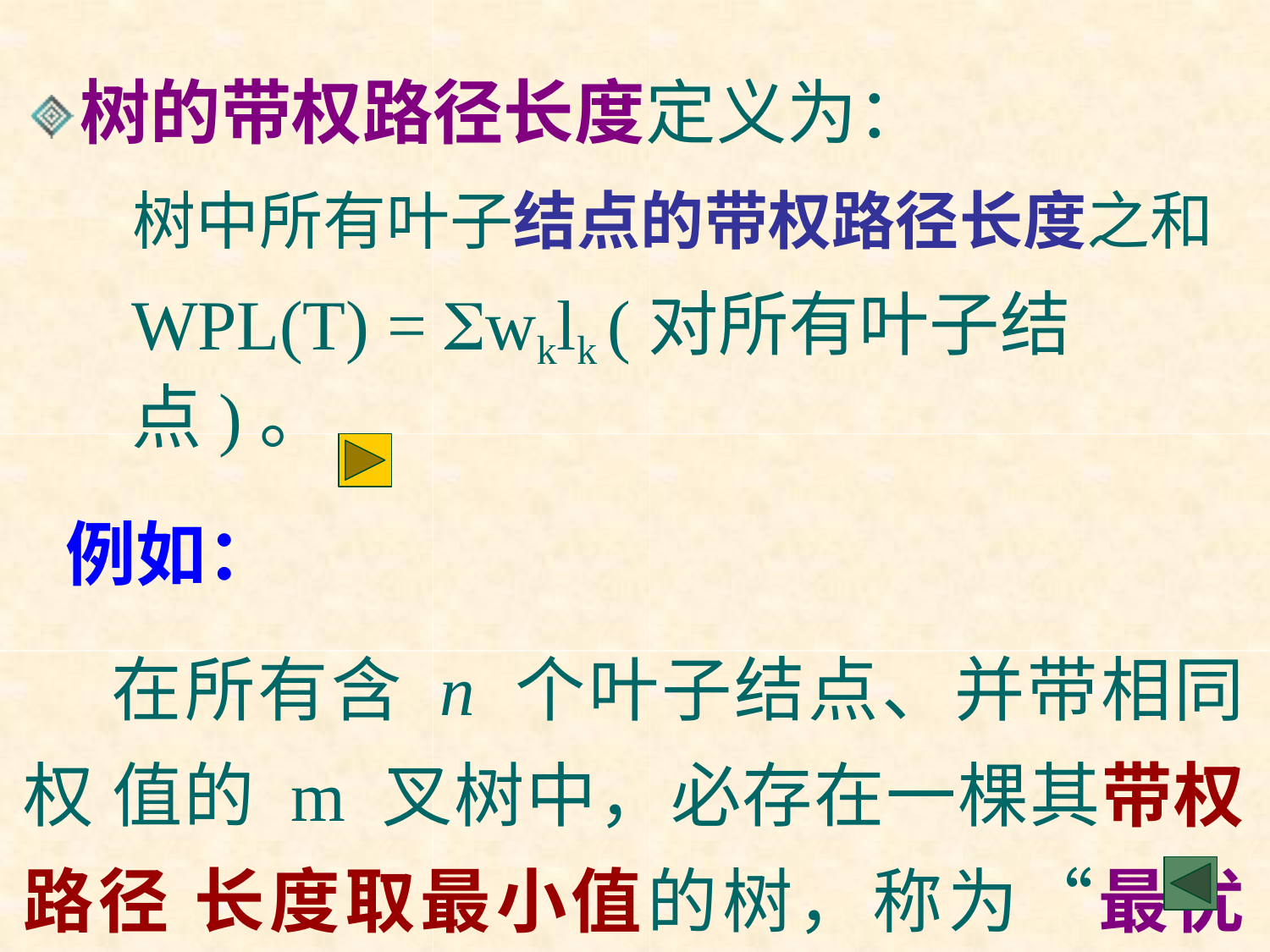

# 树的带权路径长度定义为：

树中所有叶子结点的带权路径长度之和
WPL(T) = Σwklk (对所有叶子结点)。
例如：
在所有含 n 个叶子结点、并带相同权 值的m 叉树中，必存在一棵其带权路径 长度取最小值的树，称为“最优树”。